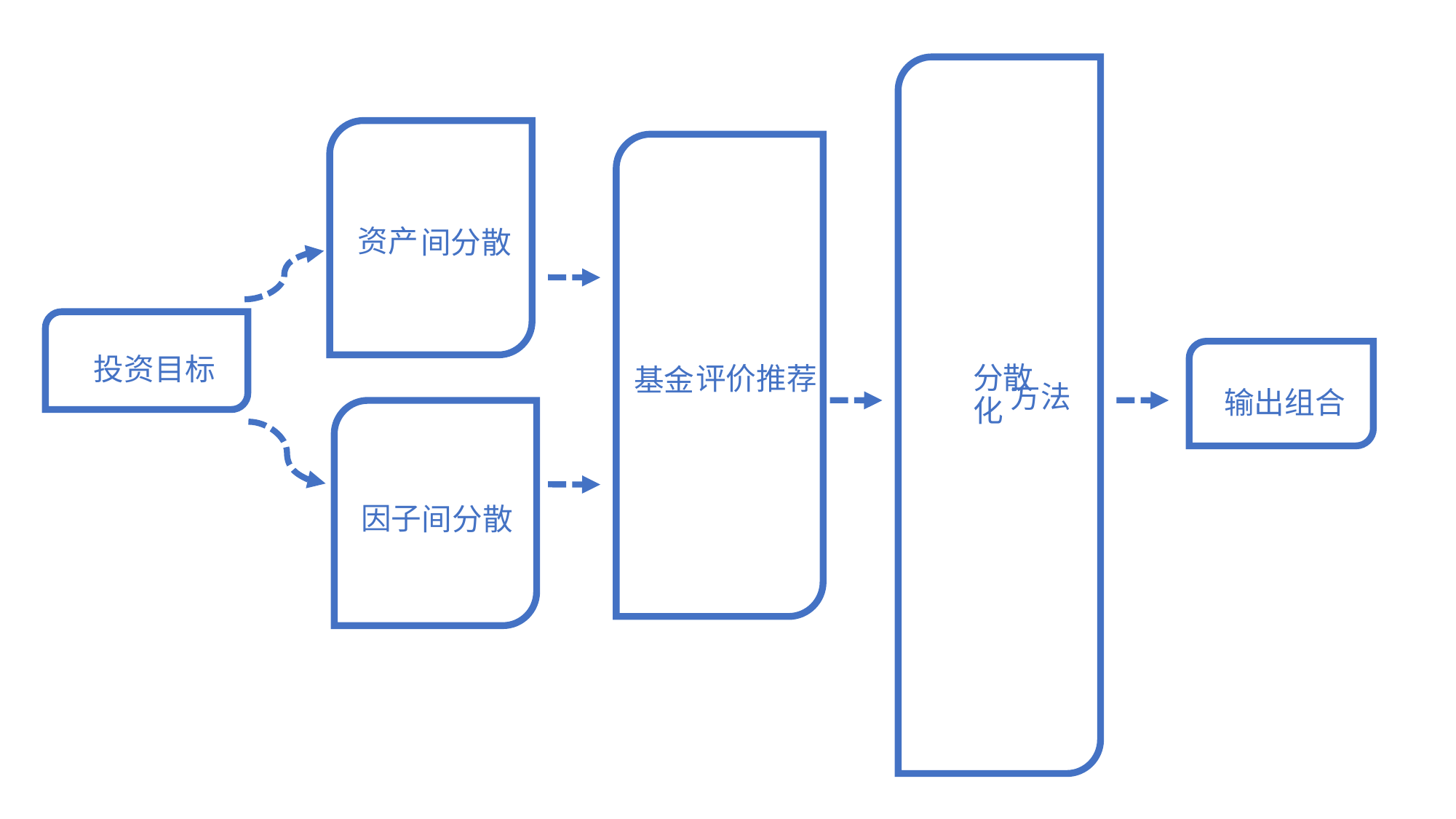

资产
间分散

投资目标
分散化
评价推荐
基金
方法
输出组合

因子
间分散